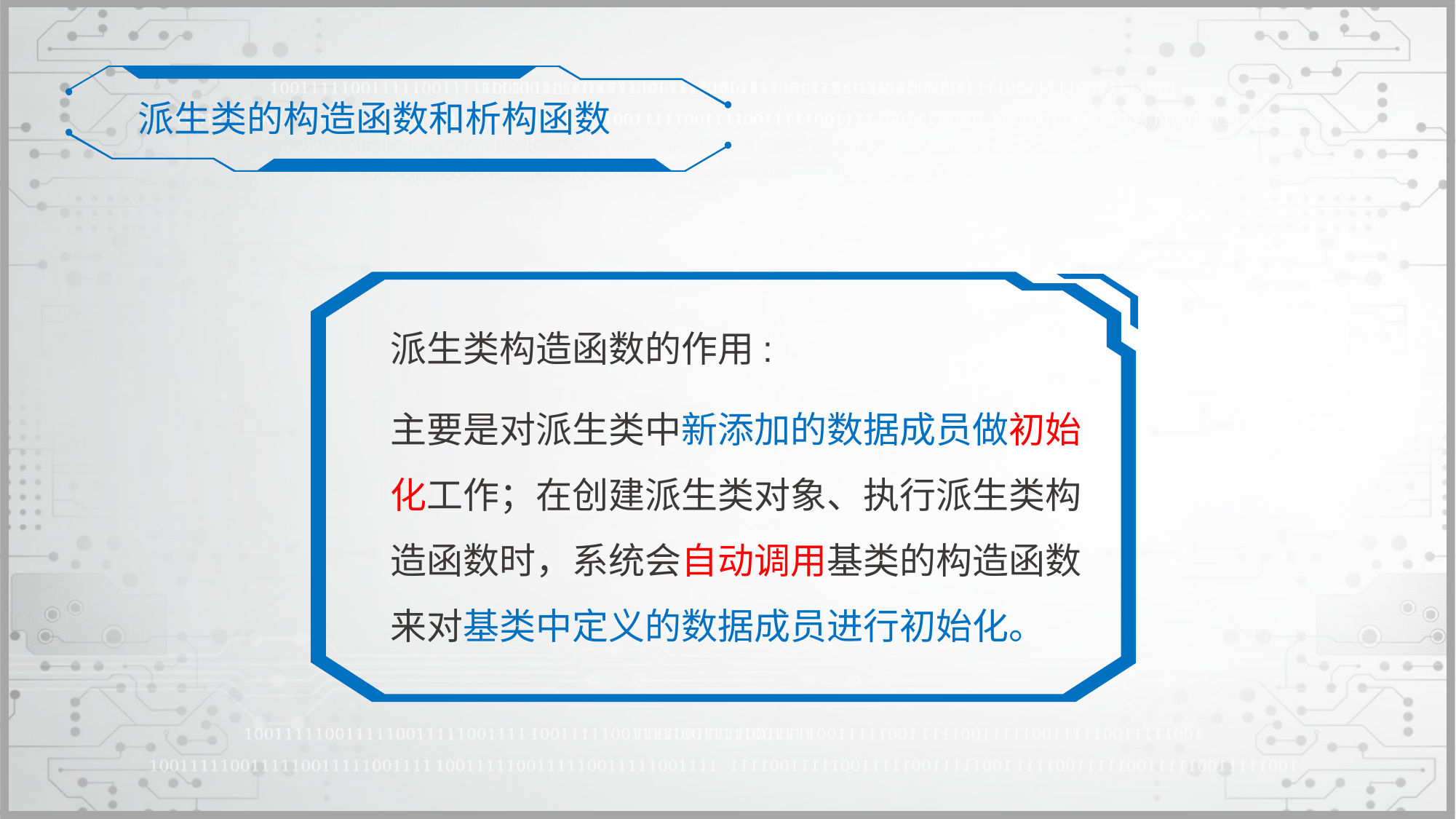

派生类的构造函数和析构函数

派生类构造函数的作用:
主要是对派生类中新添加的数据成员做初始化工作；在创建派生类对象、执行派生类构造函数时，系统会自动调用基类的构造函数来对基类中定义的数据成员进行初始化。